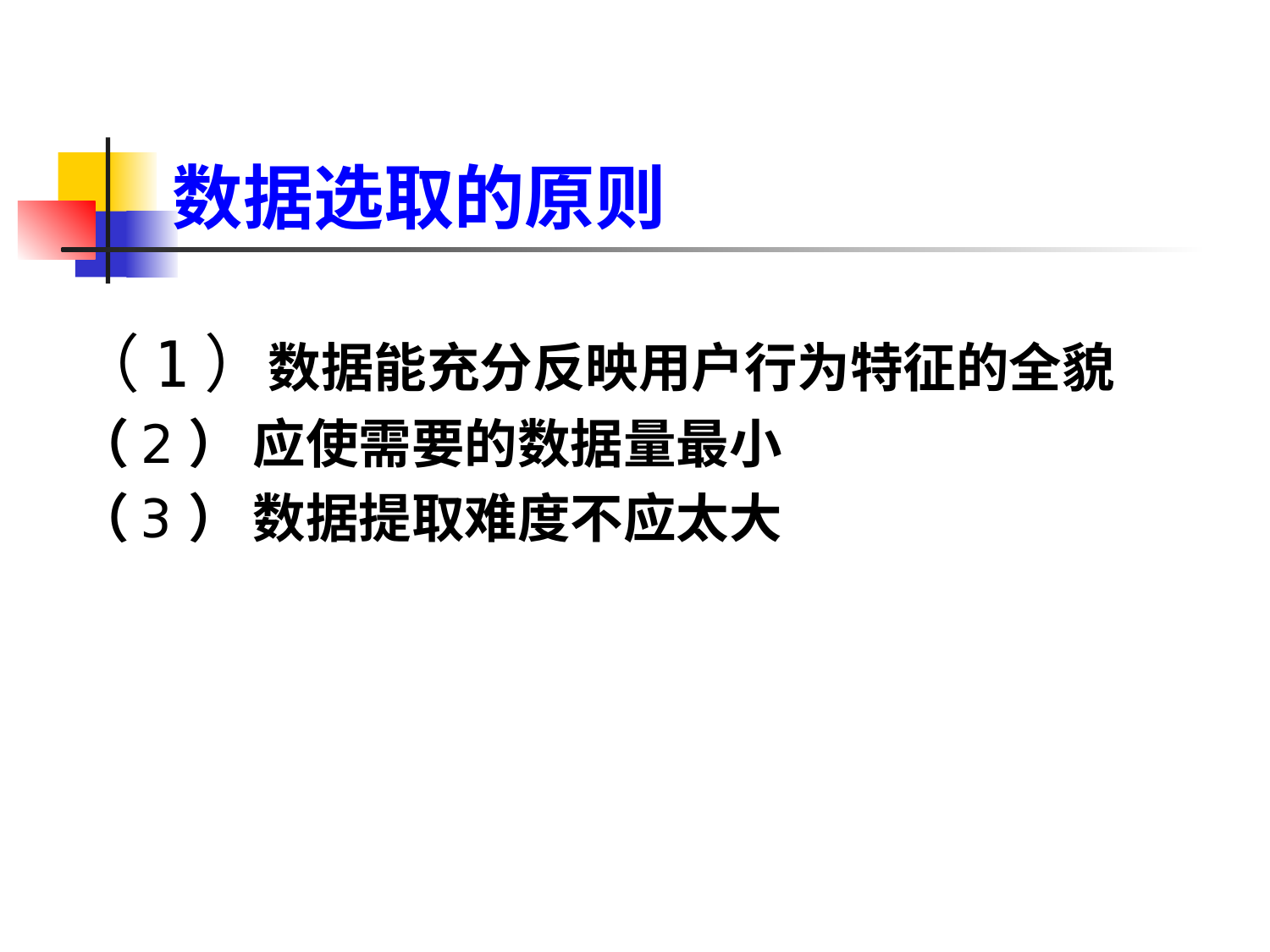

# 数据选取的原则
（1）数据能充分反映用户行为特征的全貌
（2） 应使需要的数据量最小
（3） 数据提取难度不应太大